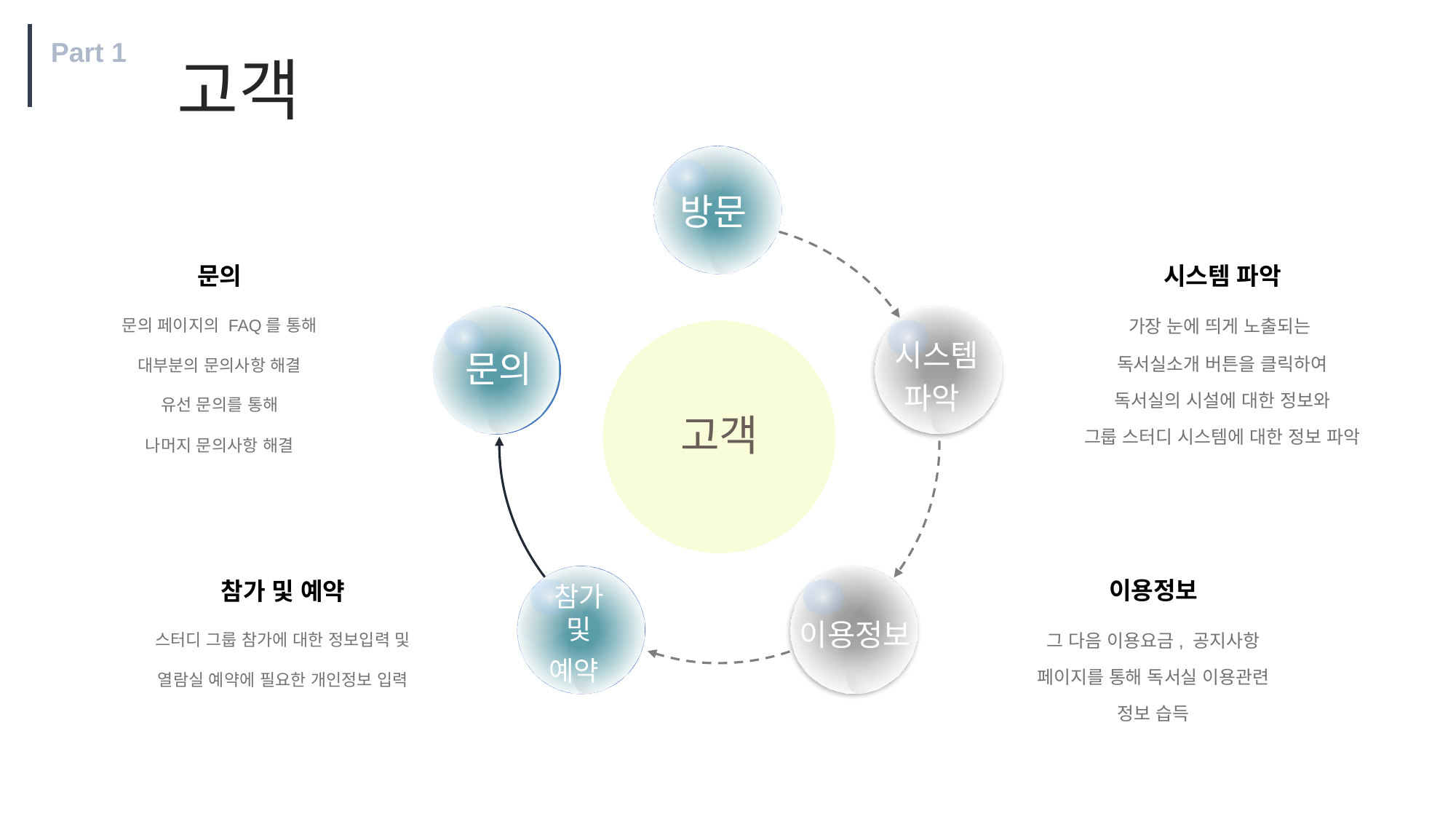

Part 1
고객

방문

문의
문의 페이지의 FAQ를 통해

대부분의 문의사항 해결

유선 문의를 통해

나머지 문의사항 해결

시스템 파악
가장 눈에 띄게 노출되는

독서실소개 버튼을 클릭하여

독서실의 시설에 대한 정보와

그룹 스터디 시스템에 대한 정보 파악

시스템
파악
 문의
고객

이용정보
그 다음 이용요금, 공지사항

페이지를 통해 독서실 이용관련

정보 습득
참가 및 예약
스터디 그룹 참가에 대한 정보입력 및

열람실 예약에 필요한 개인정보 입력
참가
및
예약
이용정보